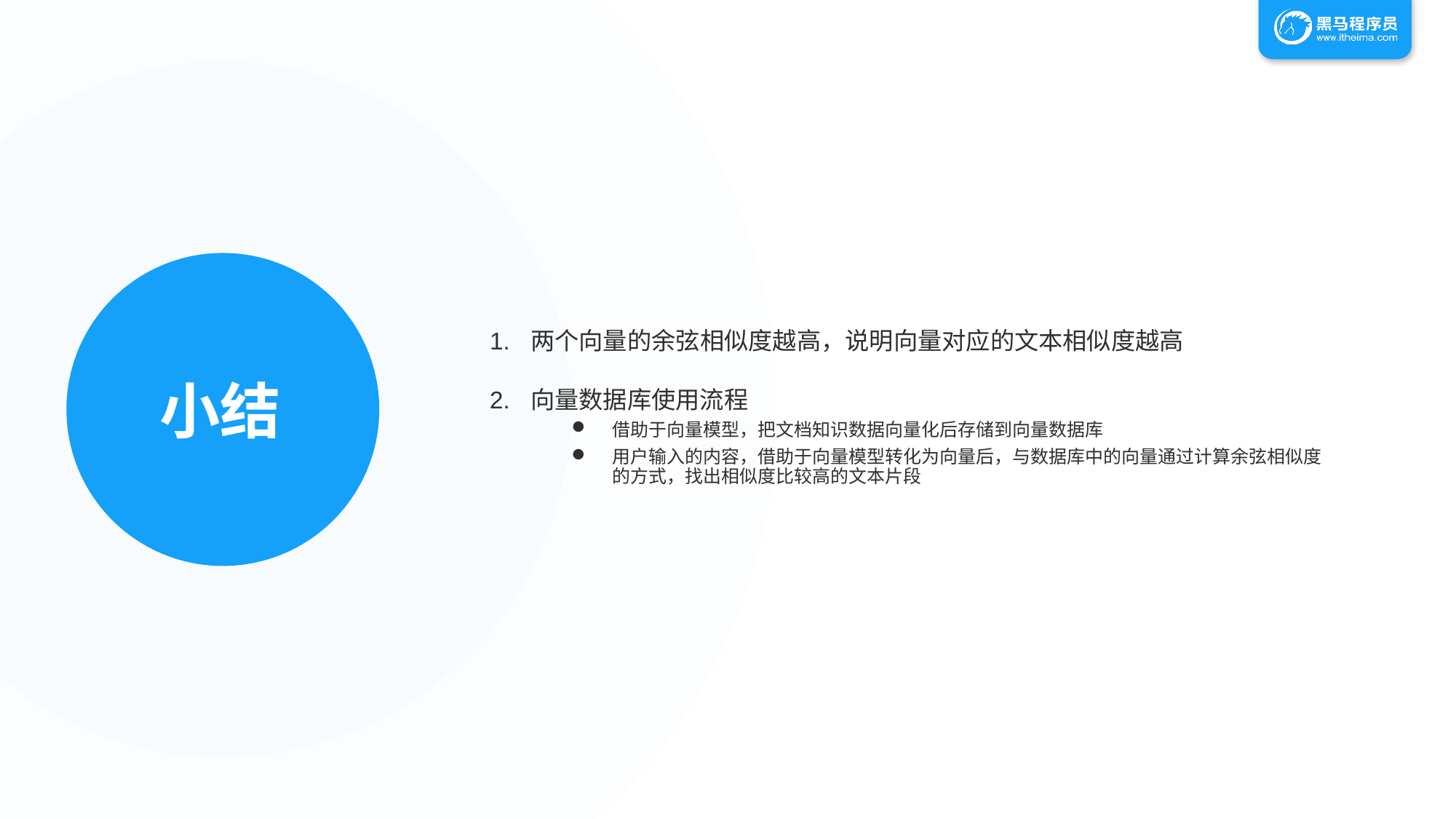

两个向量的余弦相似度越高，说明向量对应的文本相似度越高
向量数据库使用流程
借助于向量模型，把文档知识数据向量化后存储到向量数据库
用户输入的内容，借助于向量模型转化为向量后，与数据库中的向量通过计算余弦相似度的方式，找出相似度比较高的文本片段